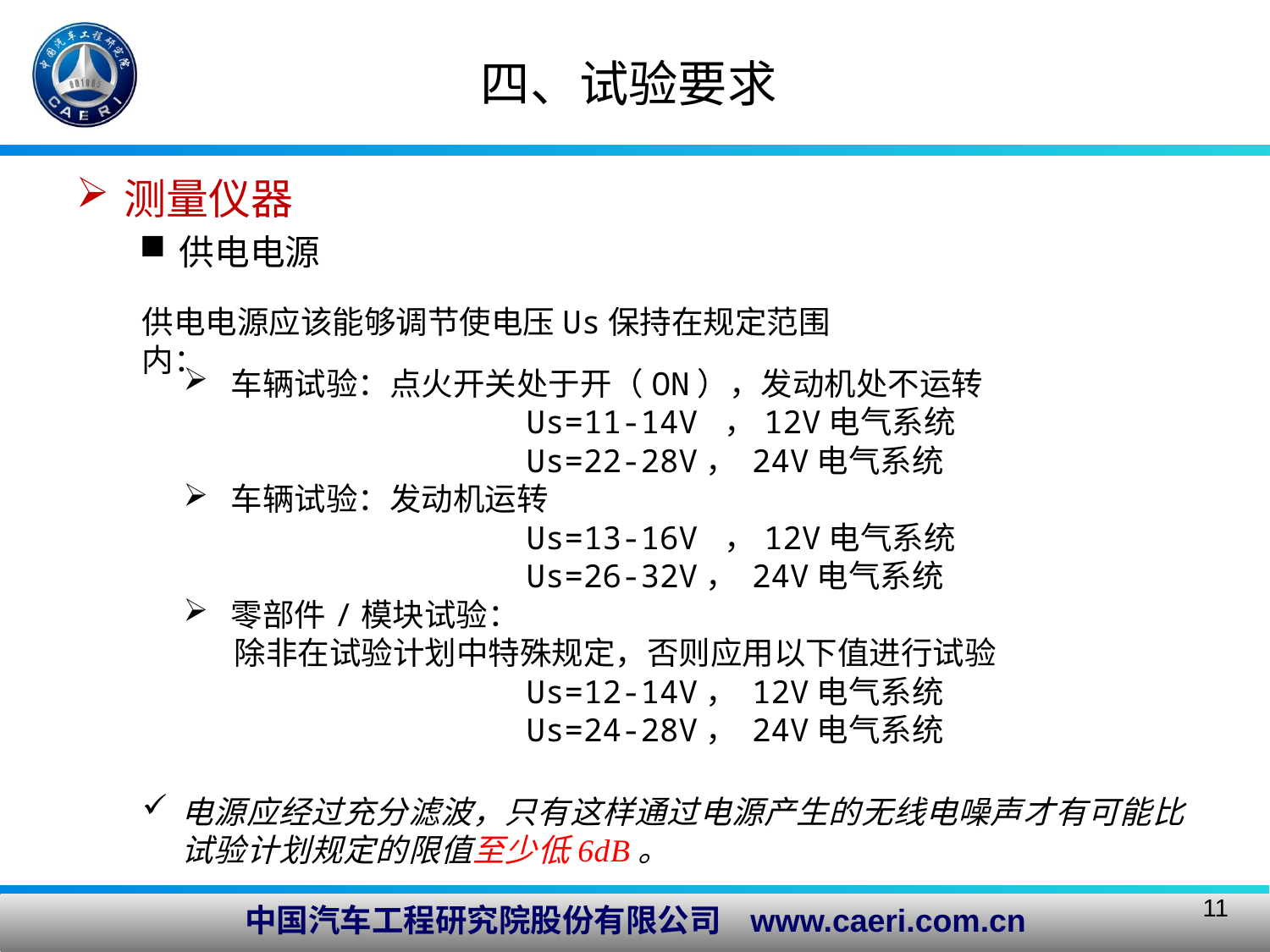

四、试验要求
测量仪器
供电电源
供电电源应该能够调节使电压Us保持在规定范围内：
车辆试验：点火开关处于开（ON），发动机处不运转
                  Us=11-14V ，12V电气系统
                  Us=22-28V， 24V电气系统
车辆试验：发动机运转
                  Us=13-16V ，12V电气系统
                  Us=26-32V， 24V电气系统
零部件/模块试验：
      除非在试验计划中特殊规定，否则应用以下值进行试验
                  Us=12-14V， 12V电气系统
                  Us=24-28V， 24V电气系统
电源应经过充分滤波，只有这样通过电源产生的无线电噪声才有可能比试验计划规定的限值至少低6dB。
11